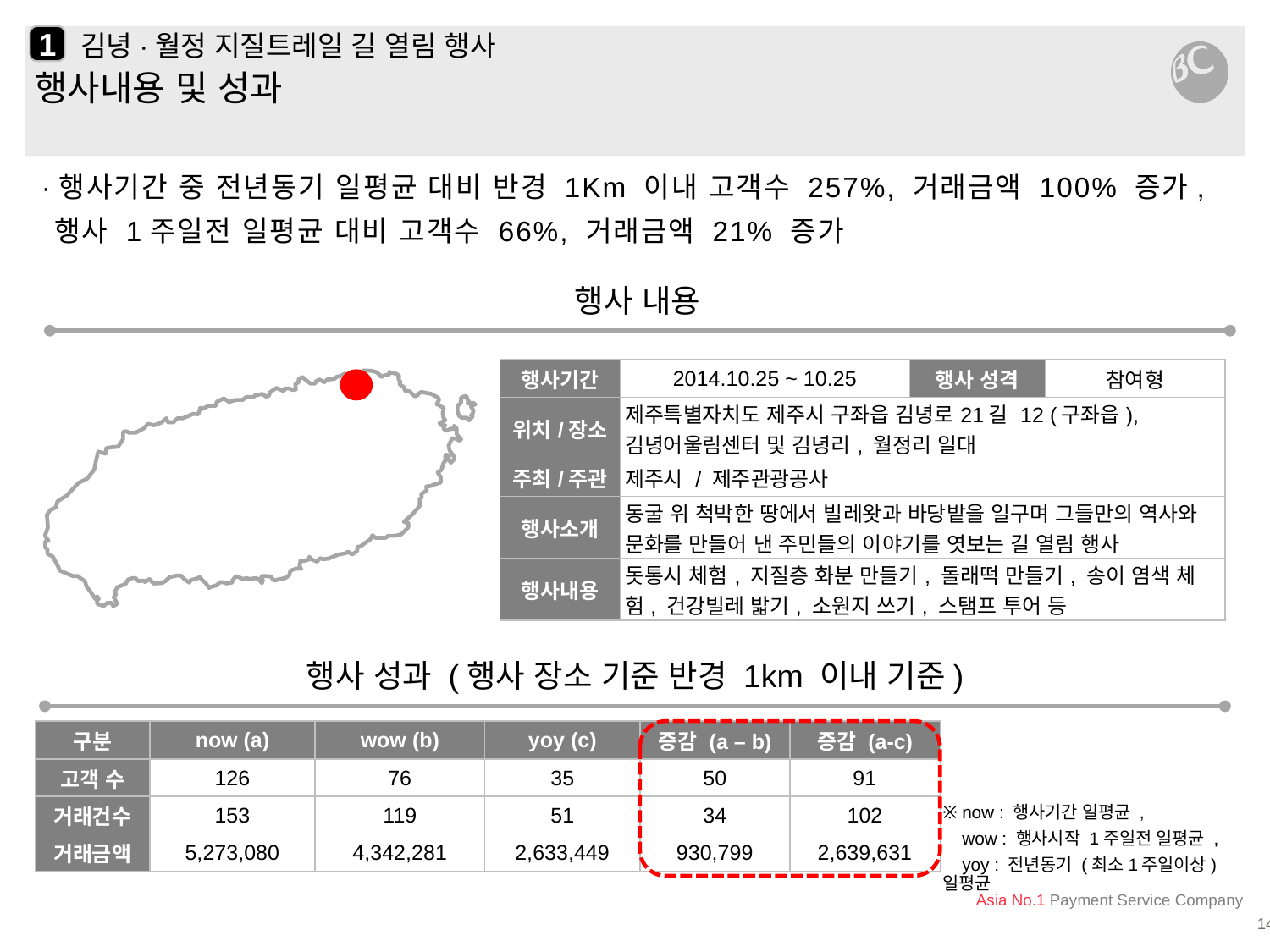

1
# 김녕·월정 지질트레일 길 열림 행사
행사내용 및 성과
·행사기간 중 전년동기 일평균 대비 반경 1Km 이내 고객수 257%, 거래금액 100% 증가,   행사 1주일전 일평균 대비 고객수 66%, 거래금액 21% 증가
행사 내용
| 행사기간 | 2014.10.25 ~ 10.25 | 행사 성격 | 참여형 |
| --- | --- | --- | --- |
| 위치/장소 | 제주특별자치도 제주시 구좌읍 김녕로21길 12 (구좌읍), 김녕어울림센터 및 김녕리, 월정리 일대 |  |  |
| 주최/주관 | 제주시 / 제주관광공사 |  |  |
| 행사소개 | 동굴 위 척박한 땅에서 빌레왓과 바당밭을 일구며 그들만의 역사와 문화를 만들어 낸 주민들의 이야기를 엿보는 길 열림 행사 |  |  |
| 행사내용 | 돗통시 체험, 지질층 화분 만들기, 돌래떡 만들기, 송이 염색 체험, 건강빌레 밟기, 소원지 쓰기, 스탬프 투어 등 |  |  |

행사 성과 (행사 장소 기준 반경 1km 이내 기준)
| 구분 | now (a) | wow (b) | yoy (c) | 증감 (a – b) | 증감 (a-c) |
| --- | --- | --- | --- | --- | --- |
| 고객 수 | 126 | 76 | 35 | 50 | 91 |
| 거래건수 | 153 | 119 | 51 | 34 | 102 |
| 거래금액 | 5,273,080 | 4,342,281 | 2,633,449 | 930,799 | 2,639,631 |

※ now : 행사기간 일평균 ,
    wow : 행사시작 1주일전 일평균 ,
    yoy : 전년동기 (최소1주일이상) 일평균